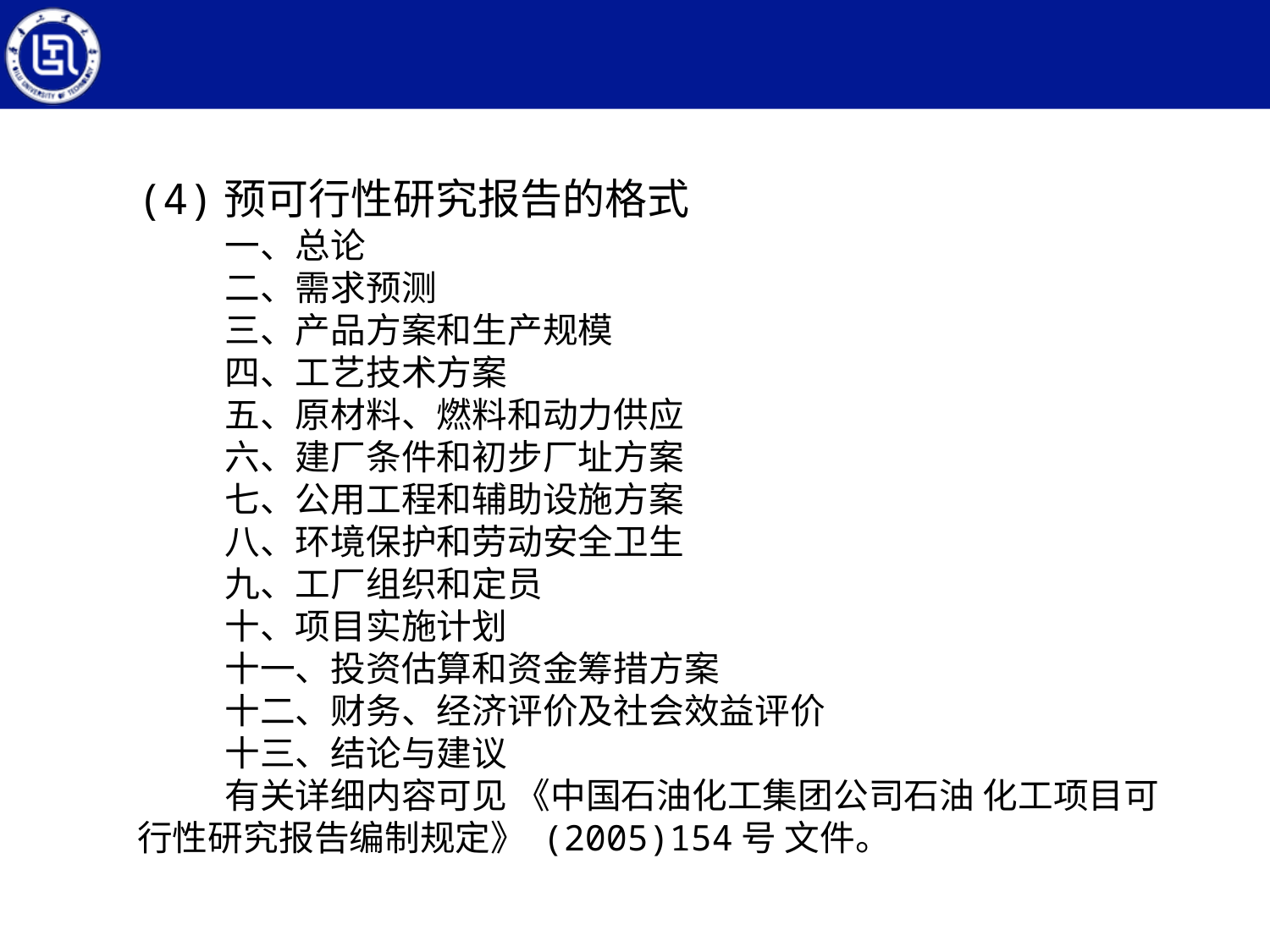

(4)预可行性研究报告的格式
一、总论
二、需求预测
三、产品方案和生产规模
四、工艺技术方案
五、原材料、燃料和动力供应
六、建厂条件和初步厂址方案
七、公用工程和辅助设施方案
八、环境保护和劳动安全卫生
九、工厂组织和定员
十、项目实施计划
十一、投资估算和资金筹措方案
十二、财务、经济评价及社会效益评价
十三、结论与建议
有关详细内容可见 《中国石油化工集团公司石油 化工项目可行性研究报告编制规定》 (2005)154号 文件。